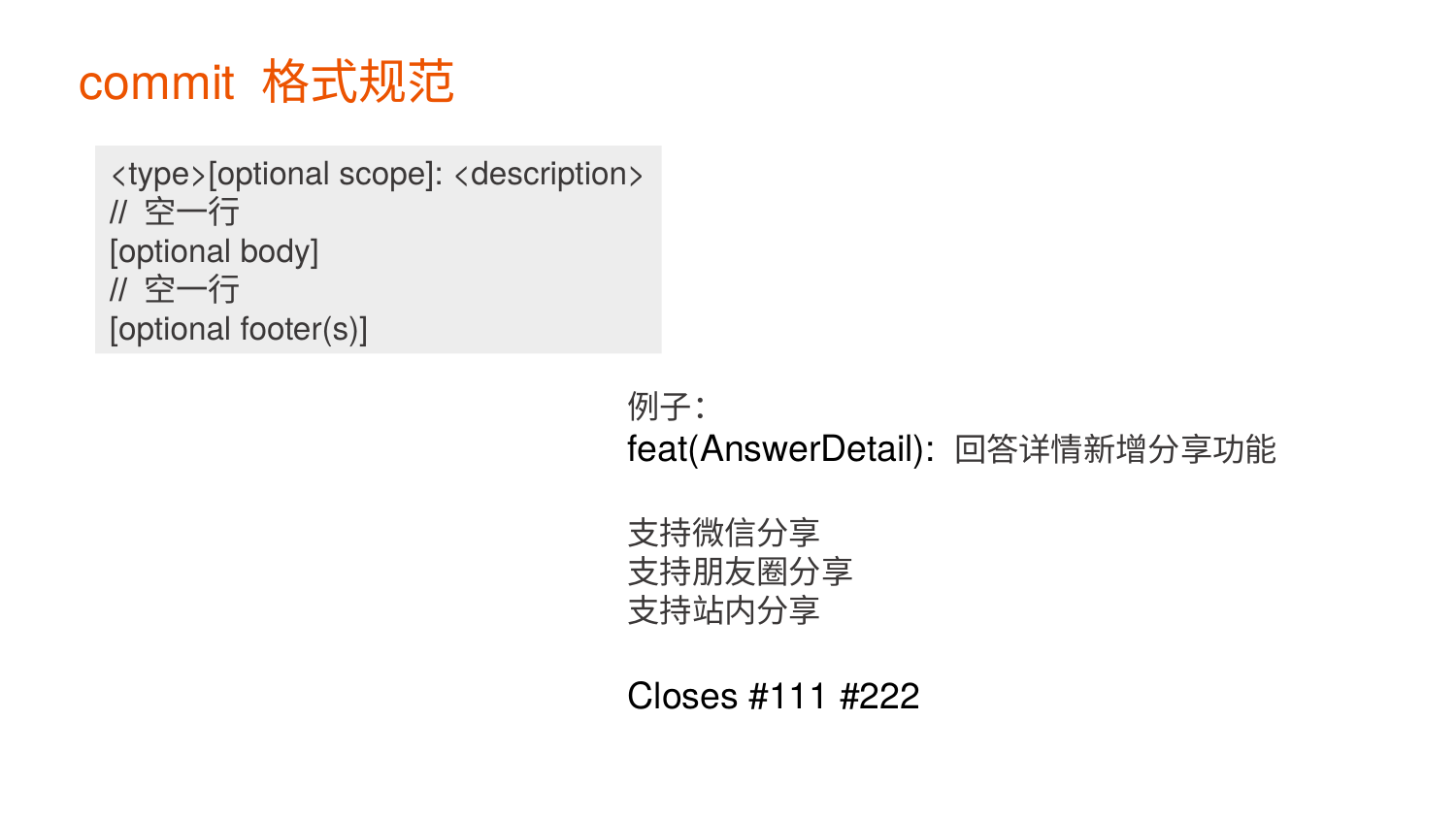

# commit 格式规范
<type>[optional scope]: <description>
// 空一行
[optional body]
// 空一行
[optional footer(s)]
例子：
feat(AnswerDetail): 回答详情新增分享功能

支持微信分享
支持朋友圈分享
支持站内分享

Closes #111 #222